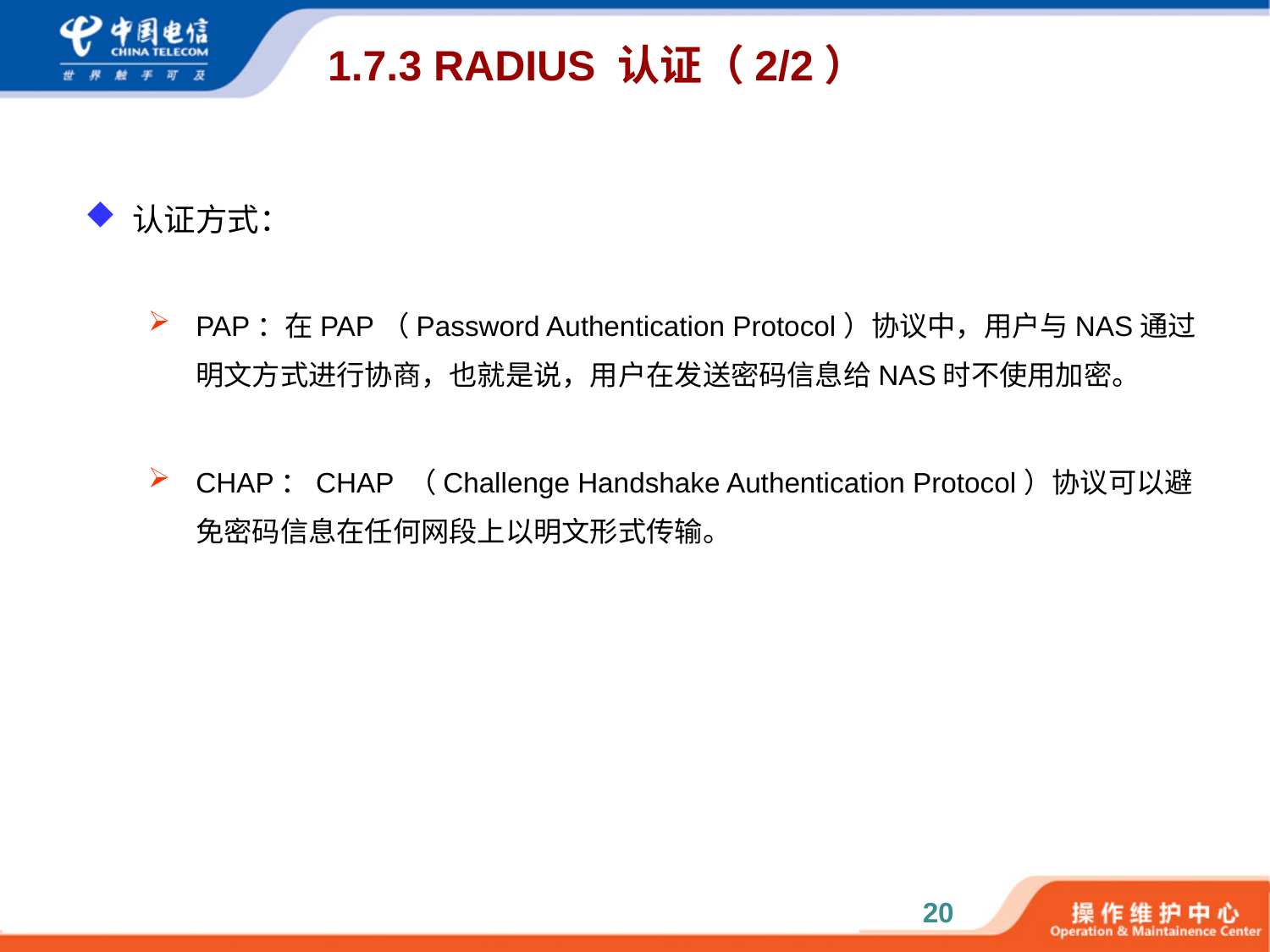

# 1.7.3 RADIUS 认证（2/2）
认证方式：

PAP：在PAP（Password Authentication Protocol）协议中，用户与NAS通过明文方式进行协商，也就是说，用户在发送密码信息给NAS时不使用加密。

CHAP：CHAP （Challenge Handshake Authentication Protocol）协议可以避免密码信息在任何网段上以明文形式传输。